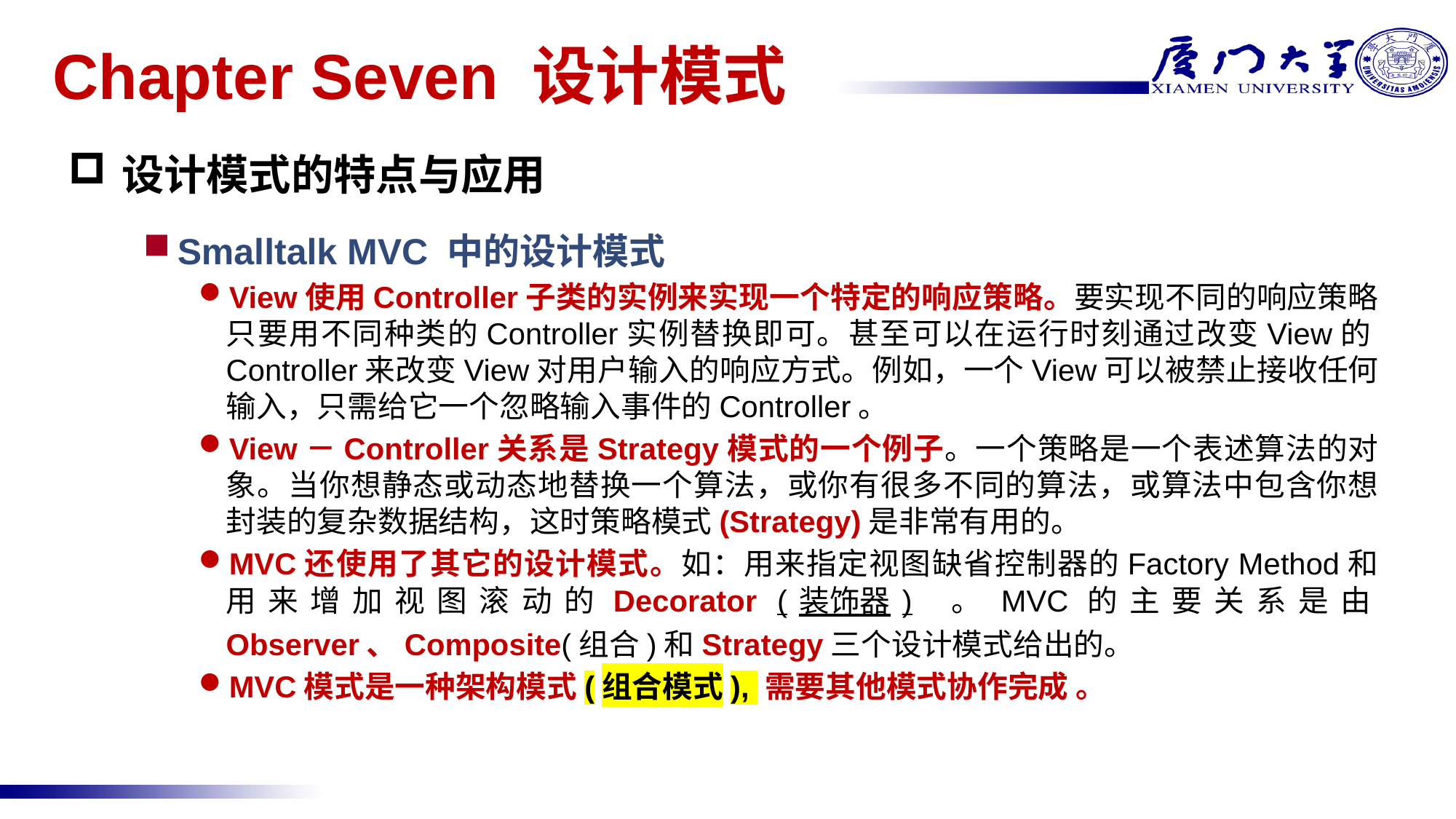

# Chapter Seven 设计模式
设计模式的特点与应用
Smalltalk MVC 中的设计模式
View使用Controller子类的实例来实现一个特定的响应策略。要实现不同的响应策略只要用不同种类的Controller实例替换即可。甚至可以在运行时刻通过改变View的Controller来改变View对用户输入的响应方式。例如，一个View可以被禁止接收任何输入，只需给它一个忽略输入事件的Controller。
View－Controller关系是Strategy模式的一个例子。一个策略是一个表述算法的对象。当你想静态或动态地替换一个算法，或你有很多不同的算法，或算法中包含你想封装的复杂数据结构，这时策略模式(Strategy)是非常有用的。
MVC还使用了其它的设计模式。如：用来指定视图缺省控制器的Factory Method和用来增加视图滚动的Decorator (装饰器) 。MVC的主要关系是由Observer、Composite(组合)和Strategy三个设计模式给出的。
MVC模式是一种架构模式(组合模式), 需要其他模式协作完成 。